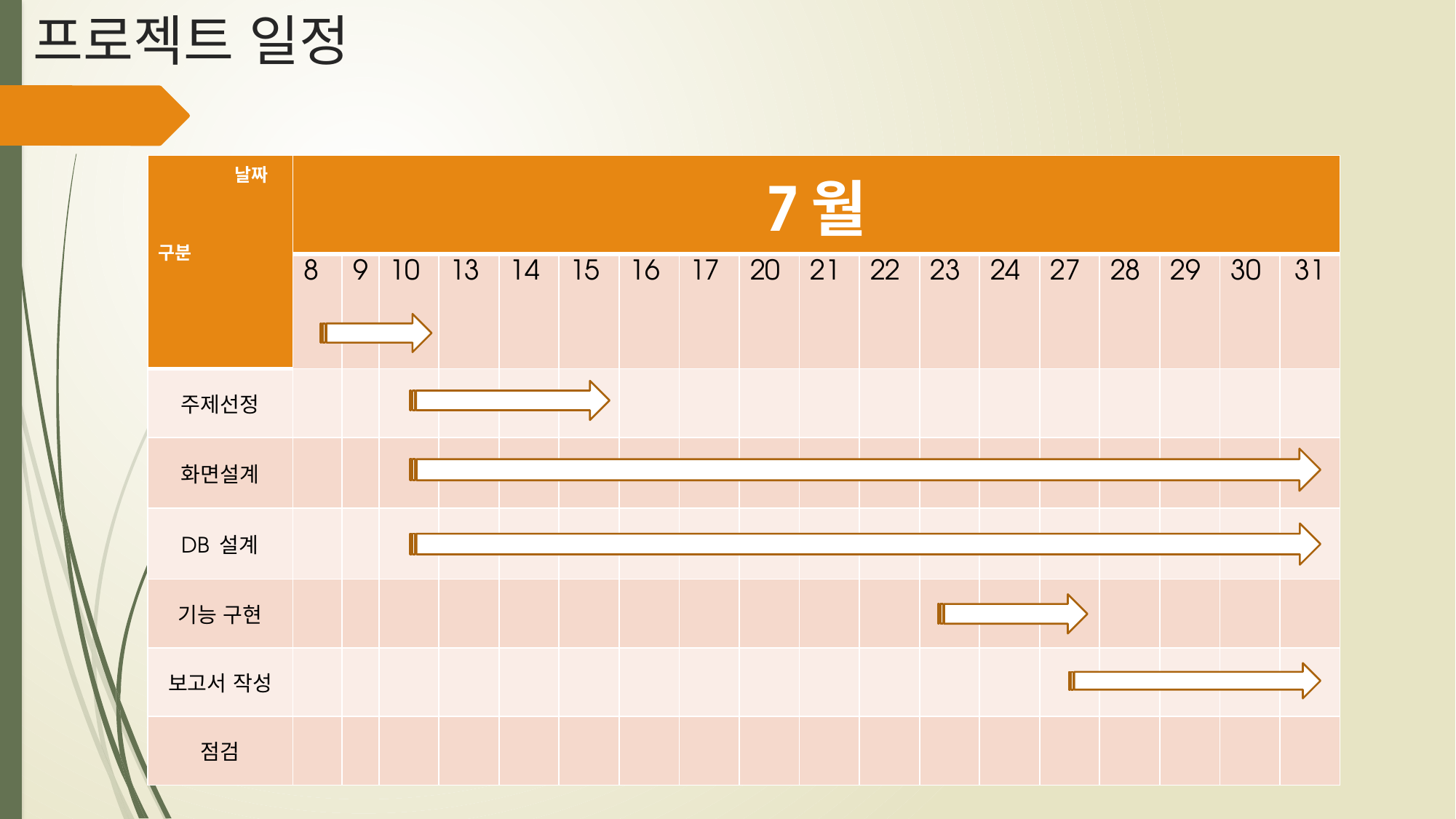

# 프로젝트 일정
| 날짜 구분 | 7월 |  |  |  |  |  |  |  |  |  |  |  |  |  |  |  |  |  |
| --- | --- | --- | --- | --- | --- | --- | --- | --- | --- | --- | --- | --- | --- | --- | --- | --- | --- | --- |
|  | 8 | 9 | 10 | 13 | 14 | 15 | 16 | 17 | 20 | 21 | 22 | 23 | 24 | 27 | 28 | 29 | 30 | 31 |
| 주제선정 |  |  |  |  |  |  |  |  |  |  |  |  |  |  |  |  |  |  |
| 화면설계 |  |  |  |  |  |  |  |  |  |  |  |  |  |  |  |  |  |  |
| DB 설계 |  |  |  |  |  |  |  |  |  |  |  |  |  |  |  |  |  |  |
| 기능 구현 |  |  |  |  |  |  |  |  |  |  |  |  |  |  |  |  |  |  |
| 보고서 작성 |  |  |  |  |  |  |  |  |  |  |  |  |  |  |  |  |  |  |
| 점검 |  |  |  |  |  |  |  |  |  |  |  |  |  |  |  |  |  |  |